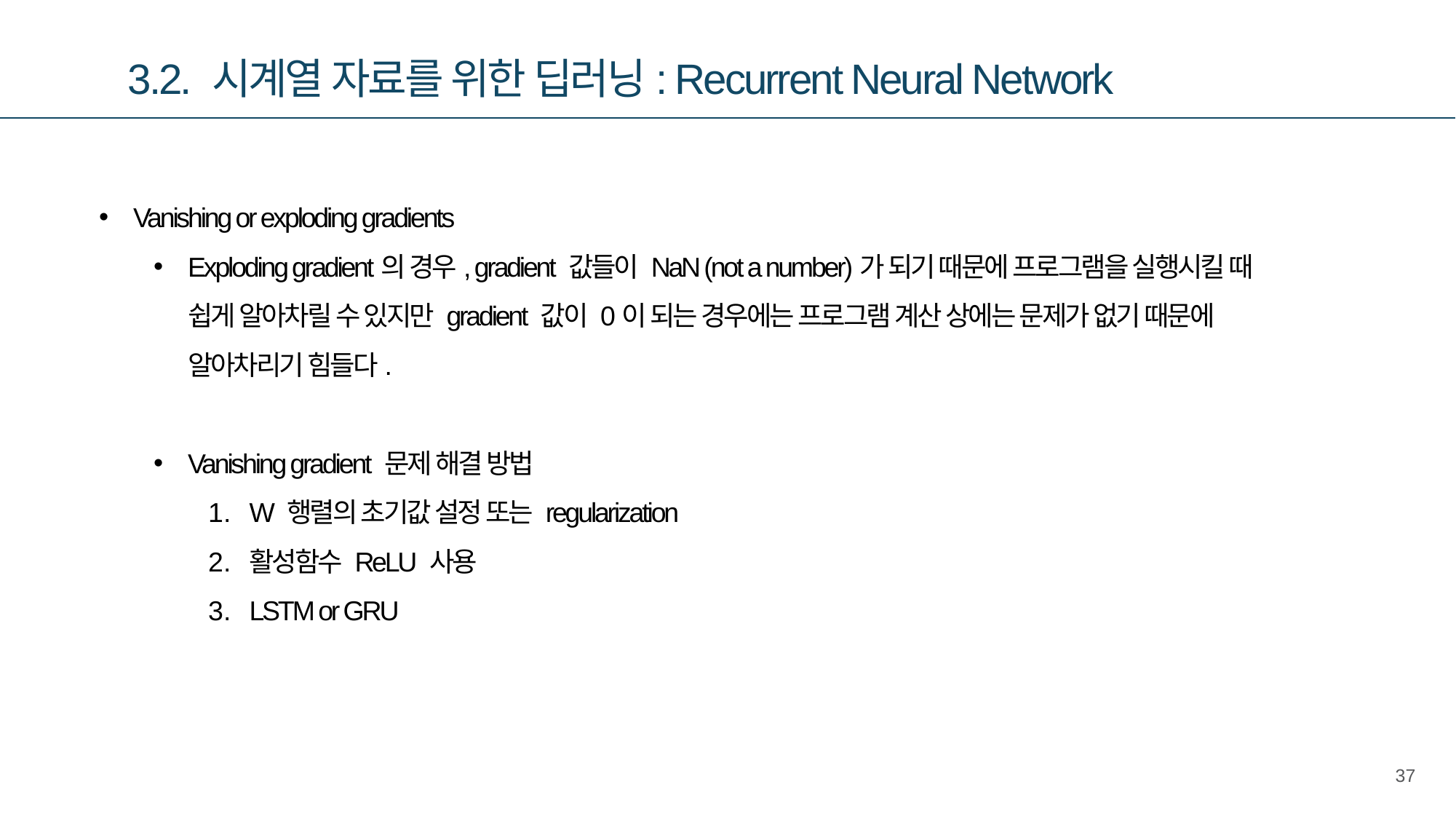

3.2. 시계열 자료를 위한 딥러닝: Recurrent Neural Network
Vanishing or exploding gradients
Exploding gradient의 경우, gradient 값들이 NaN (not a number)가 되기 때문에 프로그램을 실행시킬 때 쉽게 알아차릴 수 있지만 gradient 값이 0이 되는 경우에는 프로그램 계산 상에는 문제가 없기 때문에 알아차리기 힘들다.

Vanishing gradient 문제 해결 방법
W 행렬의 초기값 설정 또는 regularization
활성함수 ReLU 사용
LSTM or GRU